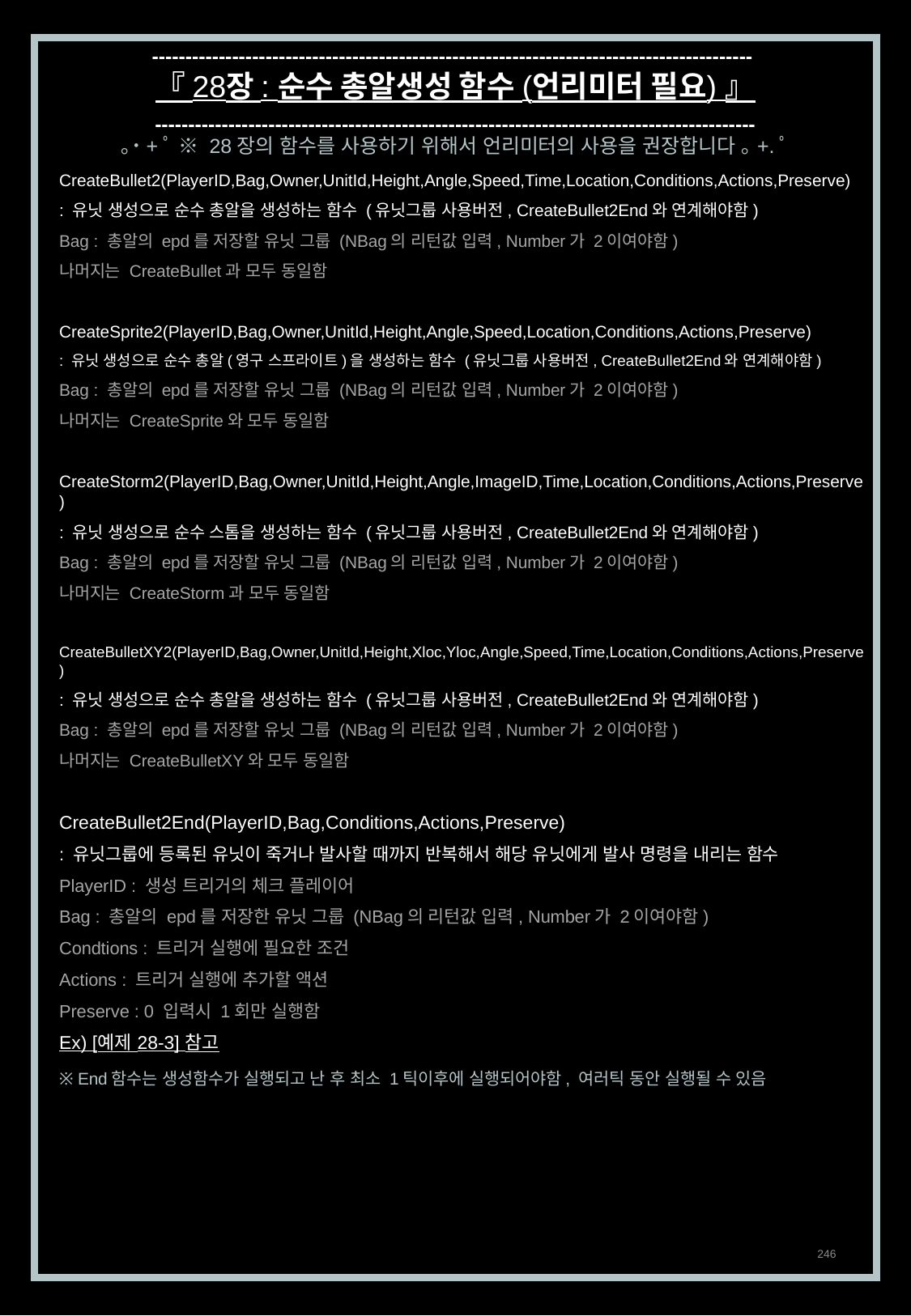

------------------------------------------------------------------------------------------
『 28장 : 순수 총알생성 함수 (언리미터 필요) 』
------------------------------------------------------------------------------------------

｡˙+ﾟ ※ 28장의 함수를 사용하기 위해서 언리미터의 사용을 권장합니다 ｡+.ﾟ
CreateBullet2(PlayerID,Bag,Owner,UnitId,Height,Angle,Speed,Time,Location,Conditions,Actions,Preserve)
: 유닛 생성으로 순수 총알을 생성하는 함수 (유닛그룹 사용버전, CreateBullet2End와 연계해야함)
Bag : 총알의 epd를 저장할 유닛 그룹 (NBag의 리턴값 입력, Number가 2이여야함)
나머지는 CreateBullet과 모두 동일함

CreateSprite2(PlayerID,Bag,Owner,UnitId,Height,Angle,Speed,Location,Conditions,Actions,Preserve)
: 유닛 생성으로 순수 총알(영구 스프라이트)을 생성하는 함수 (유닛그룹 사용버전, CreateBullet2End와 연계해야함)
Bag : 총알의 epd를 저장할 유닛 그룹 (NBag의 리턴값 입력, Number가 2이여야함)
나머지는 CreateSprite와 모두 동일함

CreateStorm2(PlayerID,Bag,Owner,UnitId,Height,Angle,ImageID,Time,Location,Conditions,Actions,Preserve)
: 유닛 생성으로 순수 스톰을 생성하는 함수 (유닛그룹 사용버전, CreateBullet2End와 연계해야함)
Bag : 총알의 epd를 저장할 유닛 그룹 (NBag의 리턴값 입력, Number가 2이여야함)
나머지는 CreateStorm과 모두 동일함

CreateBulletXY2(PlayerID,Bag,Owner,UnitId,Height,Xloc,Yloc,Angle,Speed,Time,Location,Conditions,Actions,Preserve)
: 유닛 생성으로 순수 총알을 생성하는 함수 (유닛그룹 사용버전, CreateBullet2End와 연계해야함)
Bag : 총알의 epd를 저장할 유닛 그룹 (NBag의 리턴값 입력, Number가 2이여야함)
나머지는 CreateBulletXY와 모두 동일함

CreateBullet2End(PlayerID,Bag,Conditions,Actions,Preserve)
: 유닛그룹에 등록된 유닛이 죽거나 발사할 때까지 반복해서 해당 유닛에게 발사 명령을 내리는 함수
PlayerID : 생성 트리거의 체크 플레이어
Bag : 총알의 epd를 저장한 유닛 그룹 (NBag의 리턴값 입력, Number가 2이여야함)
Condtions : 트리거 실행에 필요한 조건
Actions : 트리거 실행에 추가할 액션
Preserve : 0 입력시 1회만 실행함
Ex) [예제 28-3] 참고
※ End함수는 생성함수가 실행되고 난 후 최소 1틱이후에 실행되어야함, 여러틱 동안 실행될 수 있음
246